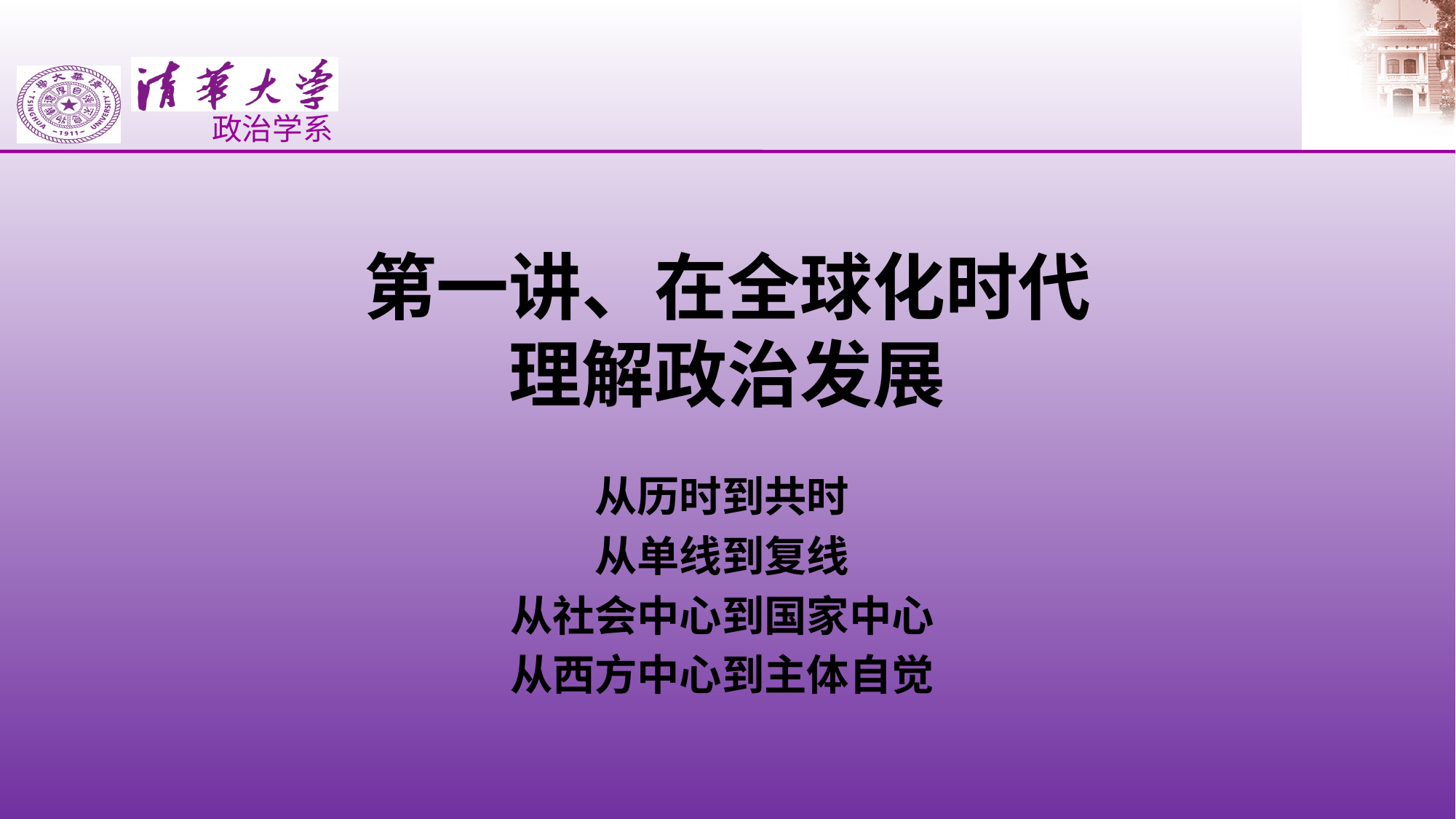

# 第一讲、在全球化时代 理解政治发展
从历时到共时
从单线到复线
从社会中心到国家中心
从西方中心到主体自觉